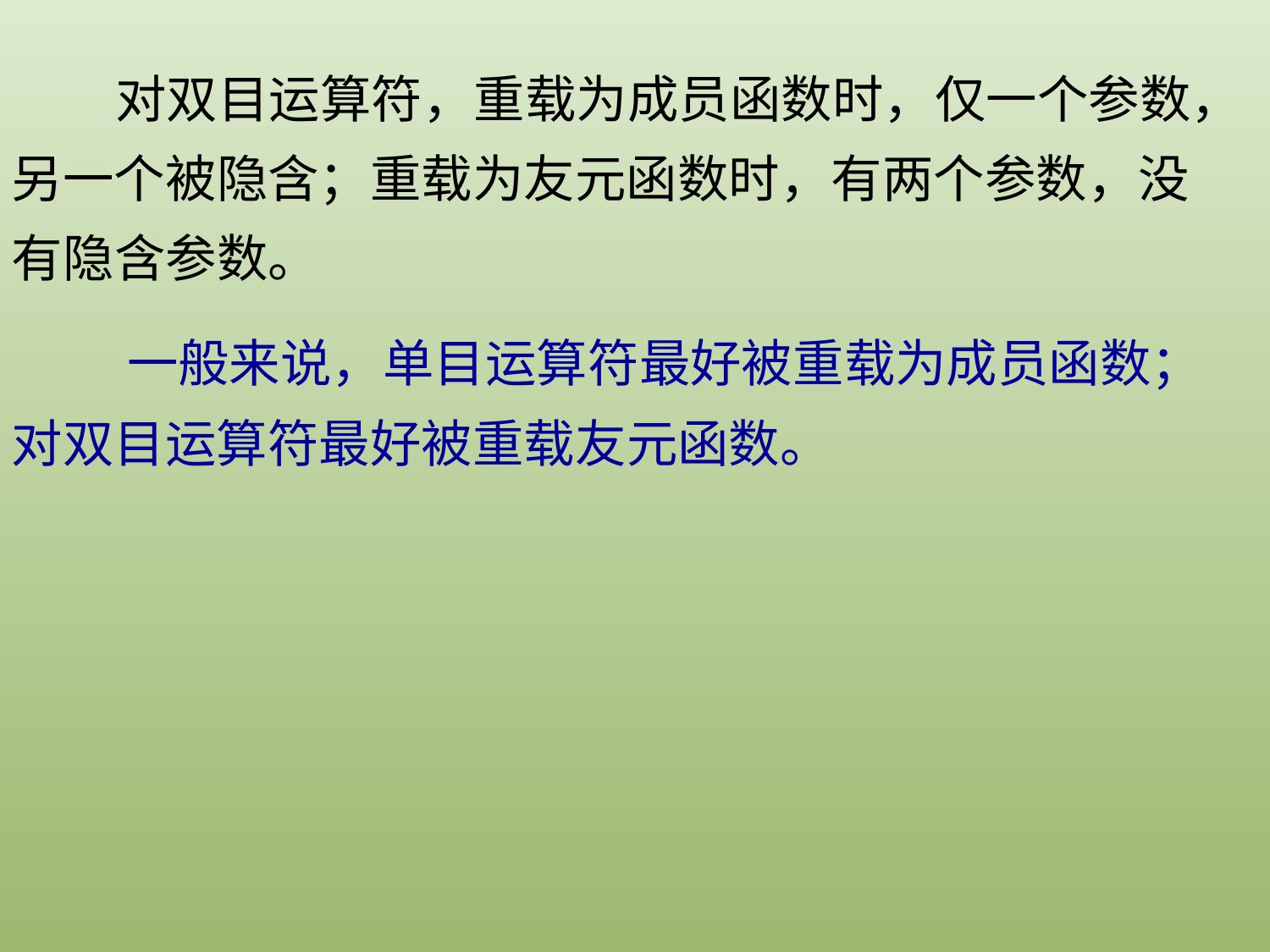

对双目运算符，重载为成员函数时，仅一个参数，另一个被隐含；重载为友元函数时，有两个参数，没有隐含参数。
         一般来说，单目运算符最好被重载为成员函数；对双目运算符最好被重载友元函数。
867